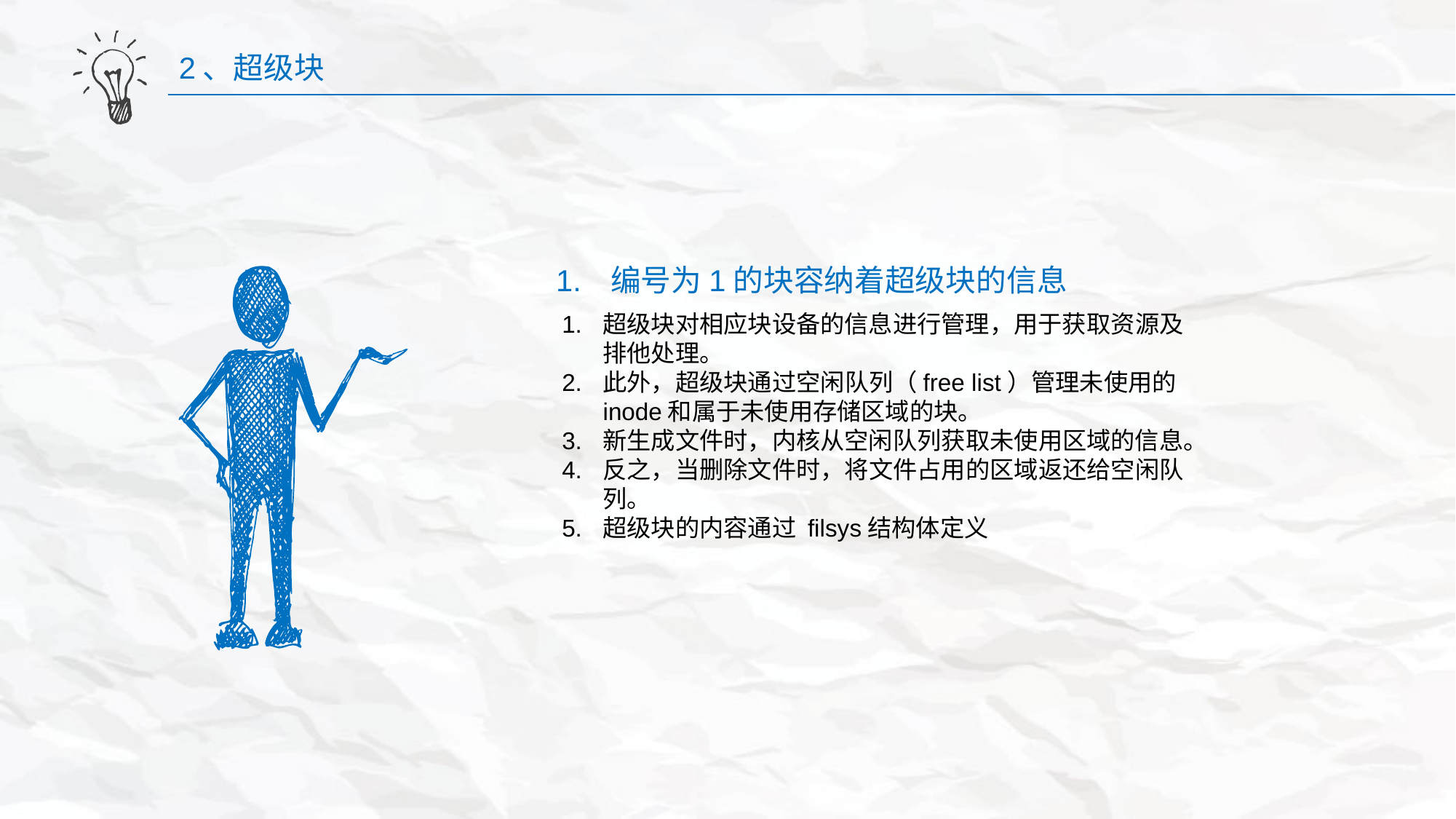

2、超级块
编号为1的块容纳着超级块的信息
超级块对相应块设备的信息进行管理，用于获取资源及排他处理。
此外，超级块通过空闲队列（free list）管理未使用的inode和属于未使用存储区域的块。
新生成文件时，内核从空闲队列获取未使用区域的信息。
反之，当删除文件时，将文件占用的区域返还给空闲队列。
超级块的内容通过 filsys结构体定义